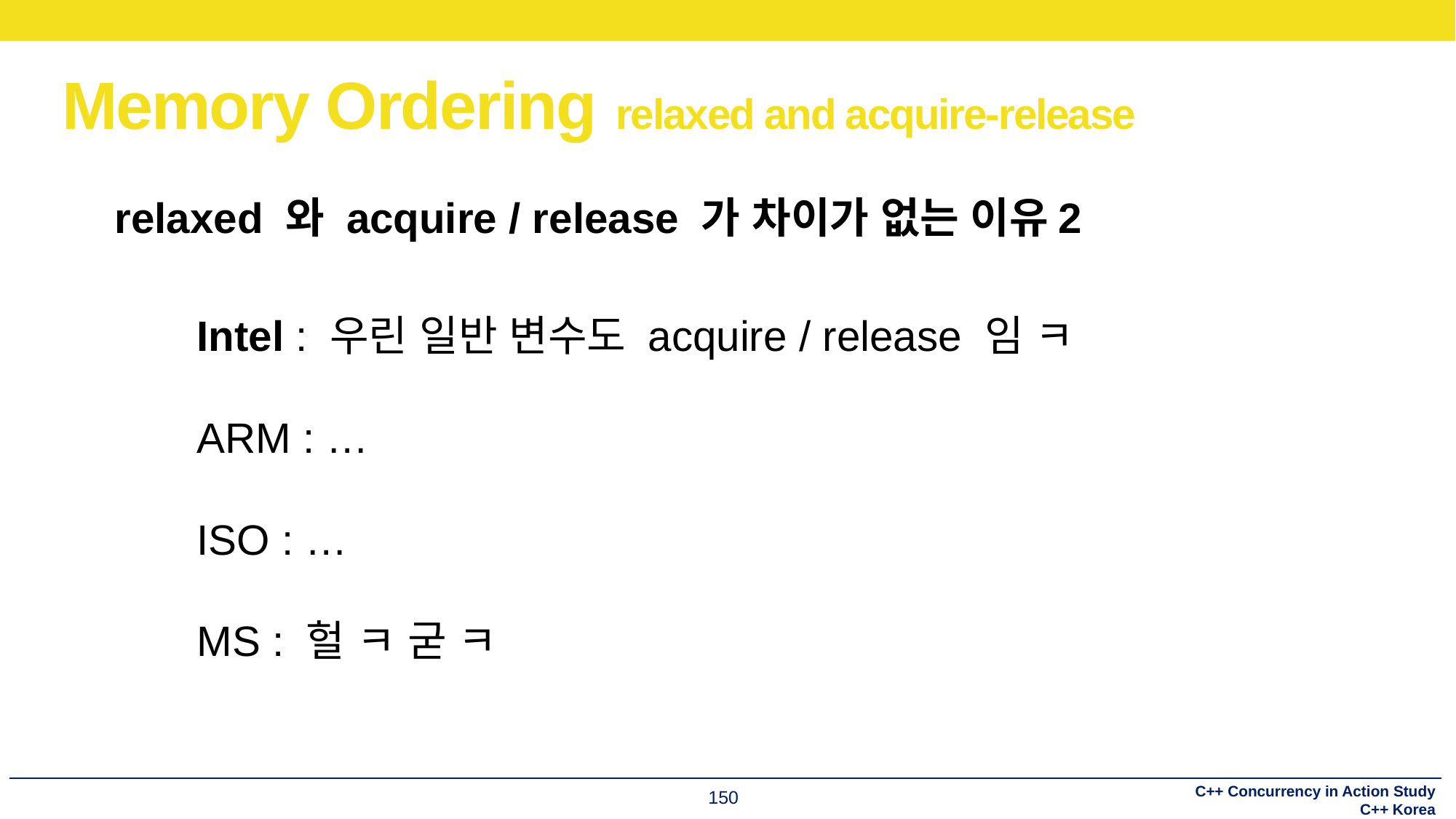

# Memory Ordering relaxed and acquire-release
relaxed 와 acquire / release 가 차이가 없는 이유2

Intel : 우린 일반 변수도 acquire / release 임 ㅋ

ARM : …

ISO : …

MS : 헐 ㅋ 굳 ㅋ
150